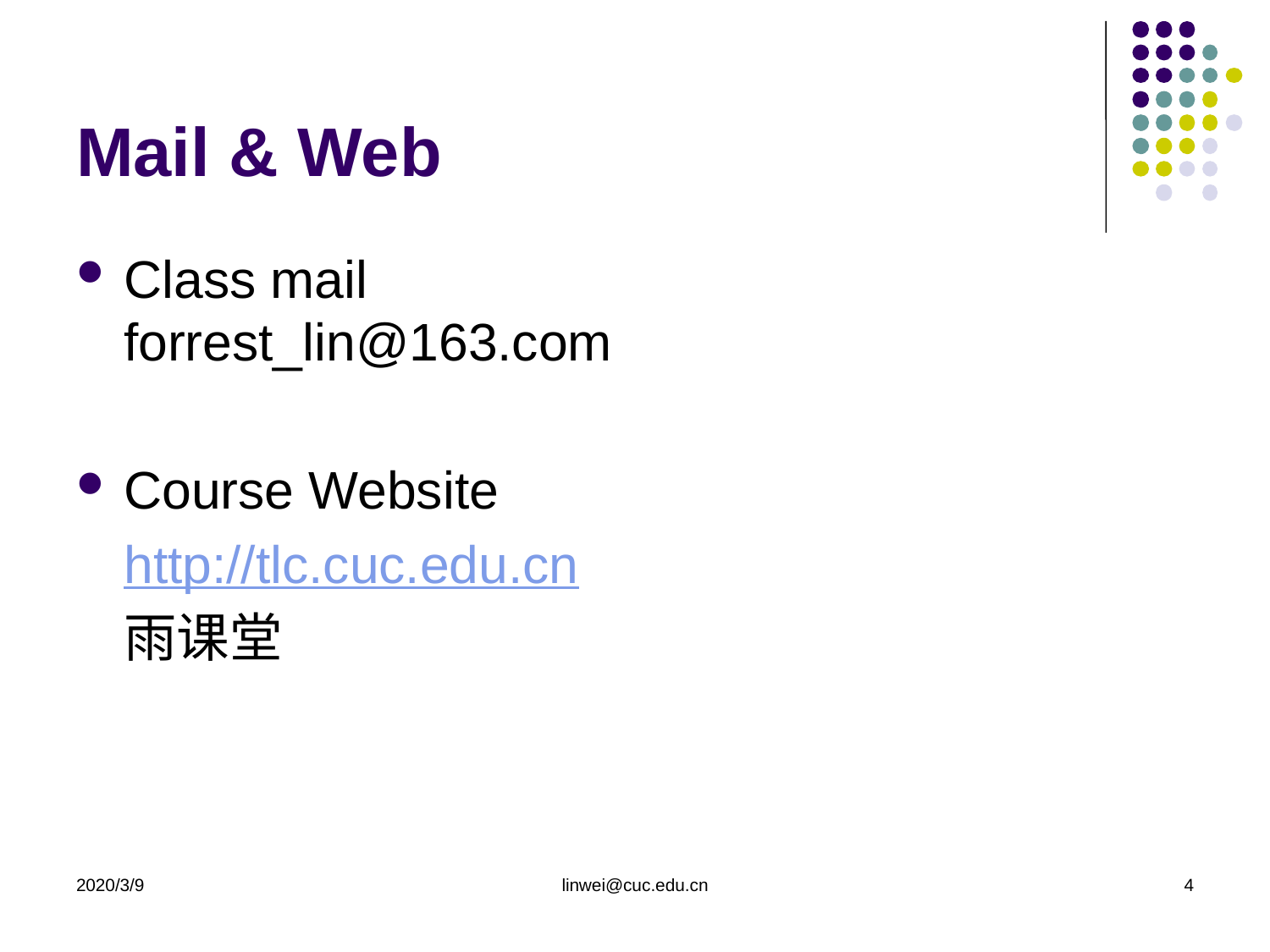

# Mail & Web
Class mail				forrest_lin@163.com

Course Website
http://tlc.cuc.edu.cn
雨课堂

2020/3/9
linwei@cuc.edu.cn
4